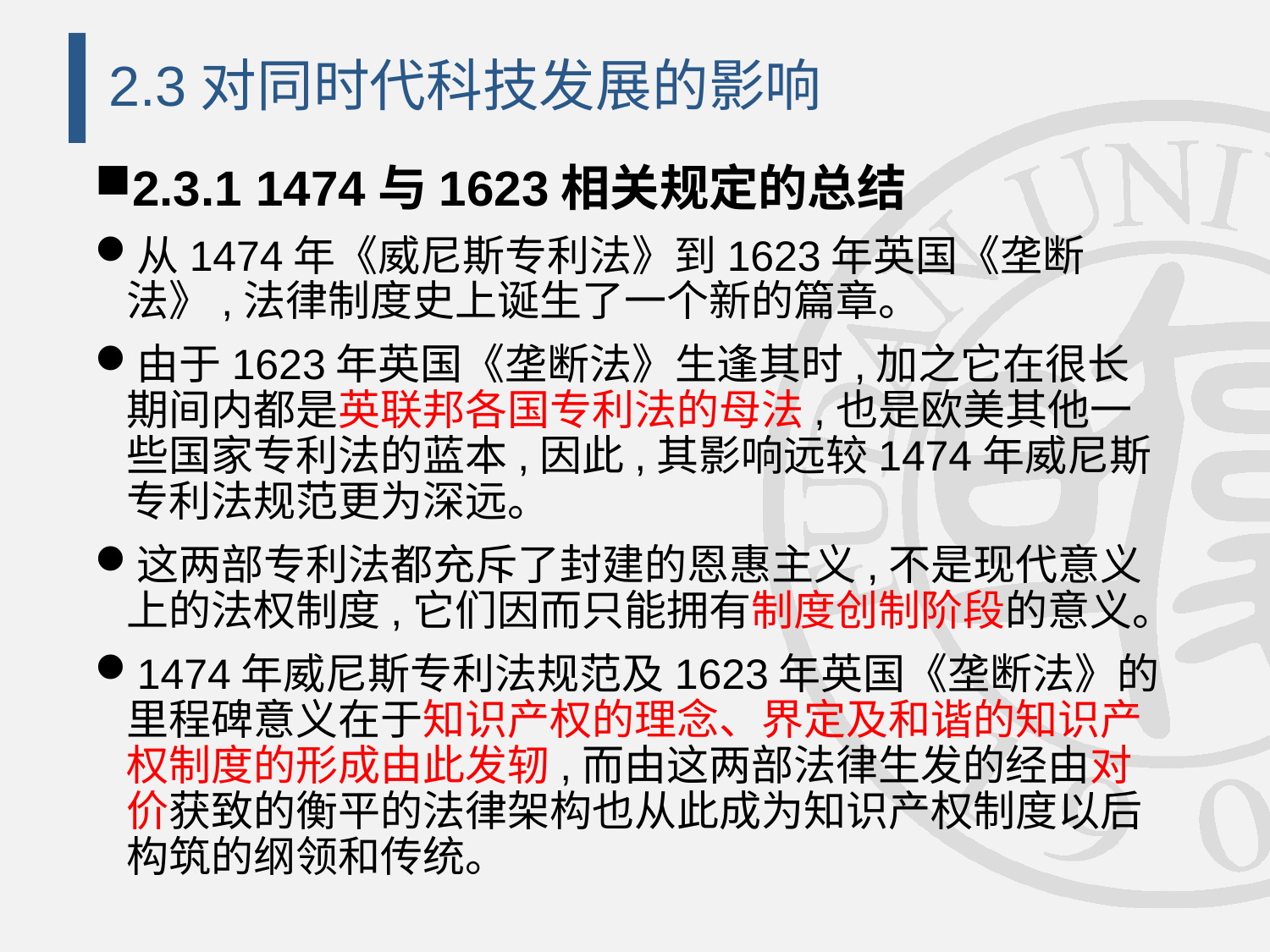

# 2.3对同时代科技发展的影响
2.3.1 1474与1623相关规定的总结
从1474年《威尼斯专利法》到1623年英国《垄断法》,法律制度史上诞生了一个新的篇章。
由于1623年英国《垄断法》生逢其时,加之它在很长期间内都是英联邦各国专利法的母法,也是欧美其他一些国家专利法的蓝本,因此,其影响远较1474年威尼斯专利法规范更为深远。
这两部专利法都充斥了封建的恩惠主义,不是现代意义上的法权制度,它们因而只能拥有制度创制阶段的意义。
1474年威尼斯专利法规范及1623年英国《垄断法》的里程碑意义在于知识产权的理念、界定及和谐的知识产权制度的形成由此发轫,而由这两部法律生发的经由对价获致的衡平的法律架构也从此成为知识产权制度以后构筑的纲领和传统。